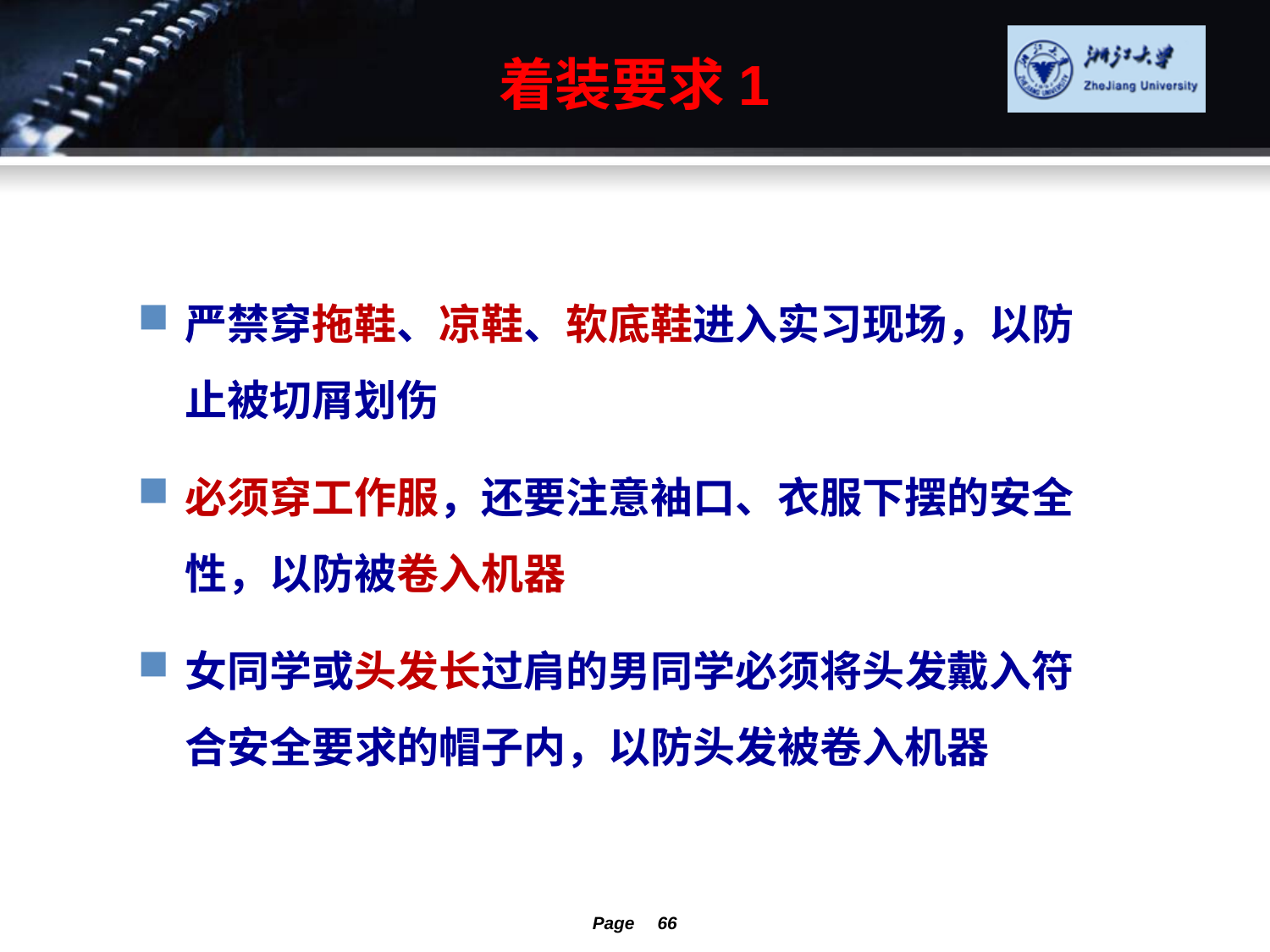

# 着装要求1
严禁穿拖鞋、凉鞋、软底鞋进入实习现场，以防止被切屑划伤
必须穿工作服，还要注意袖口、衣服下摆的安全性，以防被卷入机器
女同学或头发长过肩的男同学必须将头发戴入符合安全要求的帽子内，以防头发被卷入机器